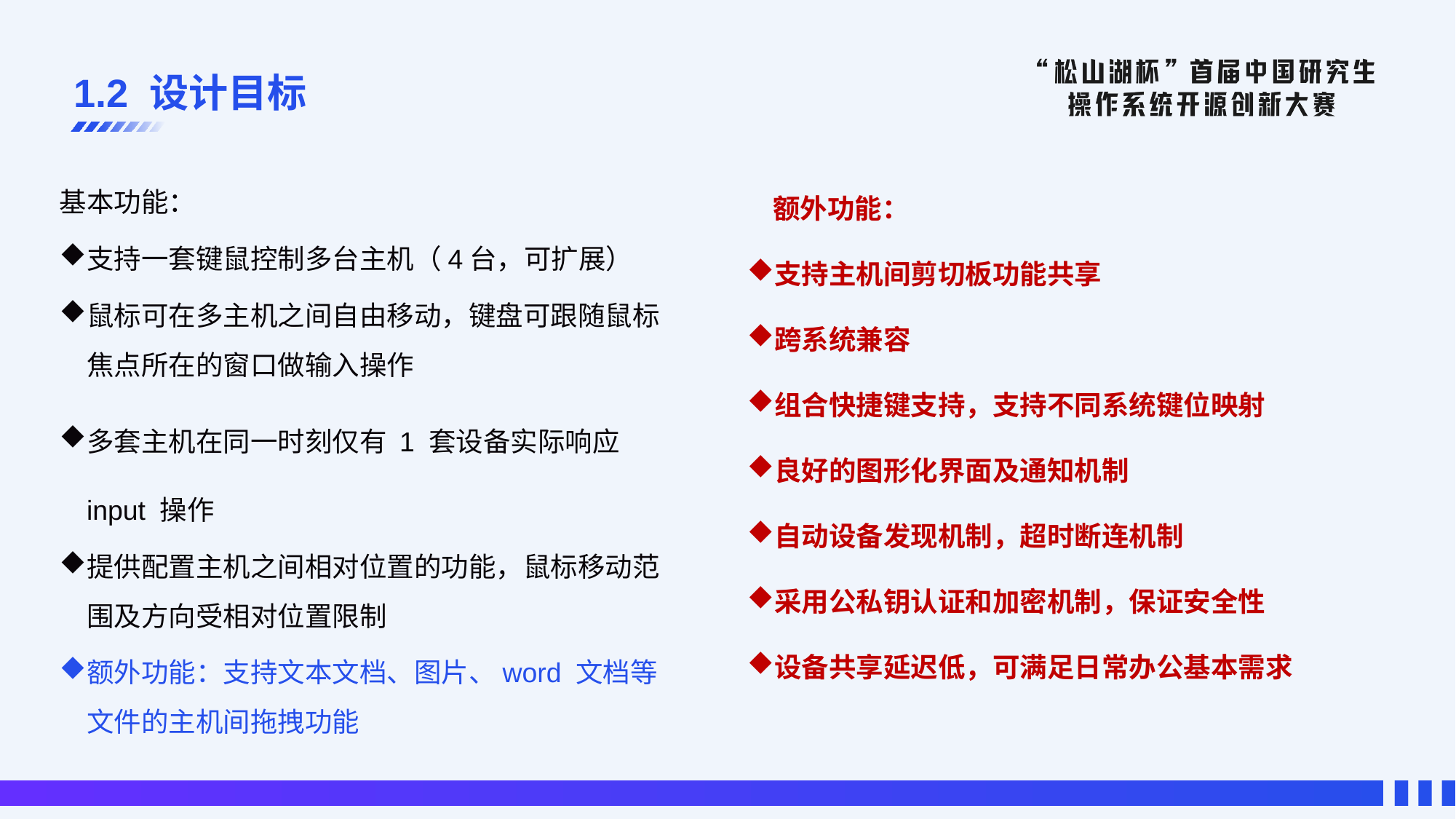

# 1.2 设计目标
基本功能：
支持一套键鼠控制多台主机（4台，可扩展）
鼠标可在多主机之间自由移动，键盘可跟随鼠标焦点所在的窗口做输入操作
多套主机在同一时刻仅有 1 套设备实际响应input 操作
提供配置主机之间相对位置的功能，鼠标移动范围及方向受相对位置限制
额外功能：支持文本文档、图片、word 文档等文件的主机间拖拽功能

额外功能：
支持主机间剪切板功能共享
跨系统兼容
组合快捷键支持，支持不同系统键位映射
良好的图形化界面及通知机制
自动设备发现机制，超时断连机制
采用公私钥认证和加密机制，保证安全性
设备共享延迟低，可满足日常办公基本需求